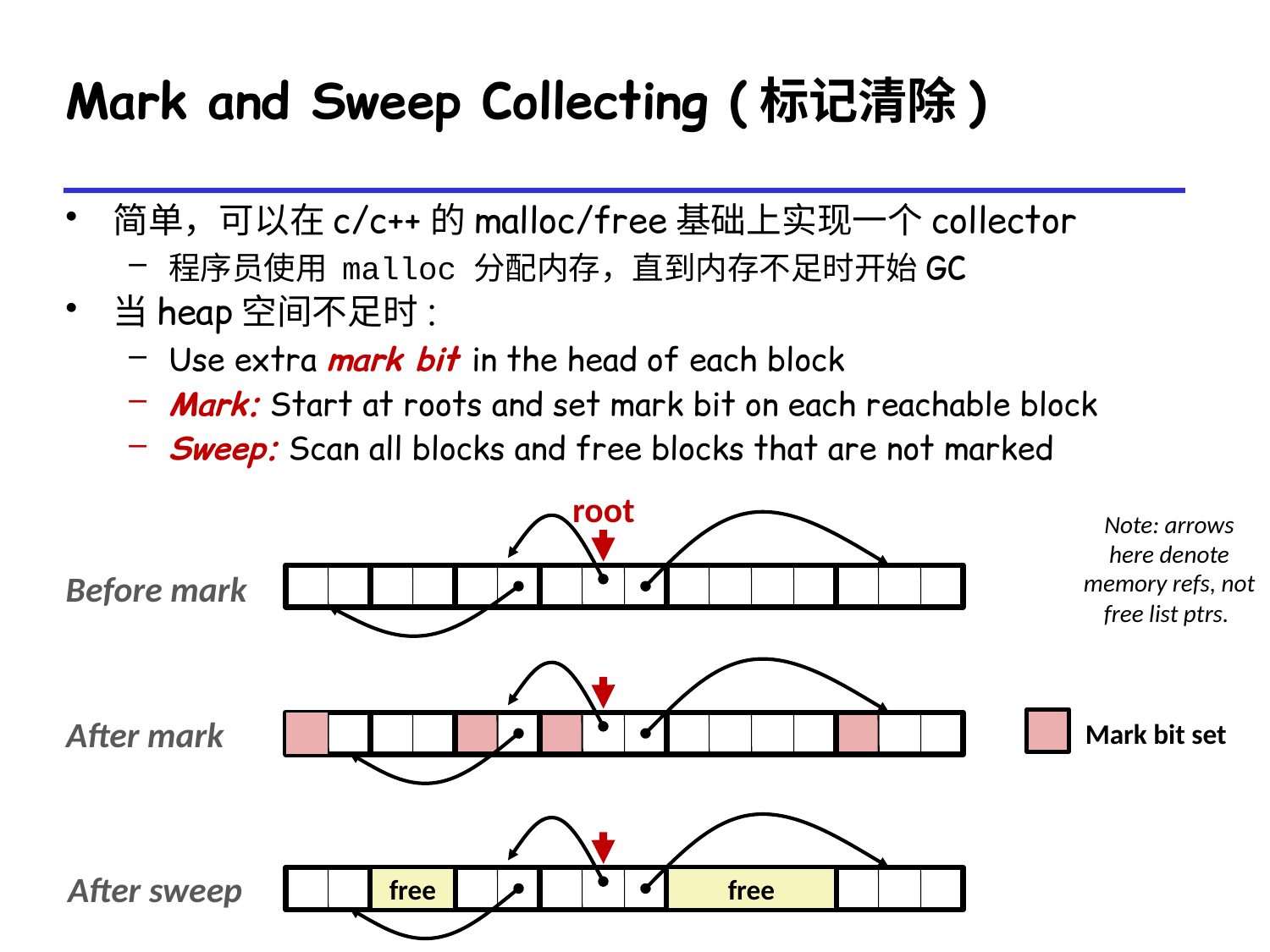

# Mark and Sweep Collecting (标记清除)
简单，可以在c/c++的malloc/free基础上实现一个collector
程序员使用 malloc 分配内存，直到内存不足时开始GC
当heap空间不足时:
Use extra mark bit in the head of each block
Mark: Start at roots and set mark bit on each reachable block
Sweep: Scan all blocks and free blocks that are not marked

root
Note: arrows here denote memory refs, not free list ptrs.

Before mark

After mark

Mark bit set

After sweep

free

free